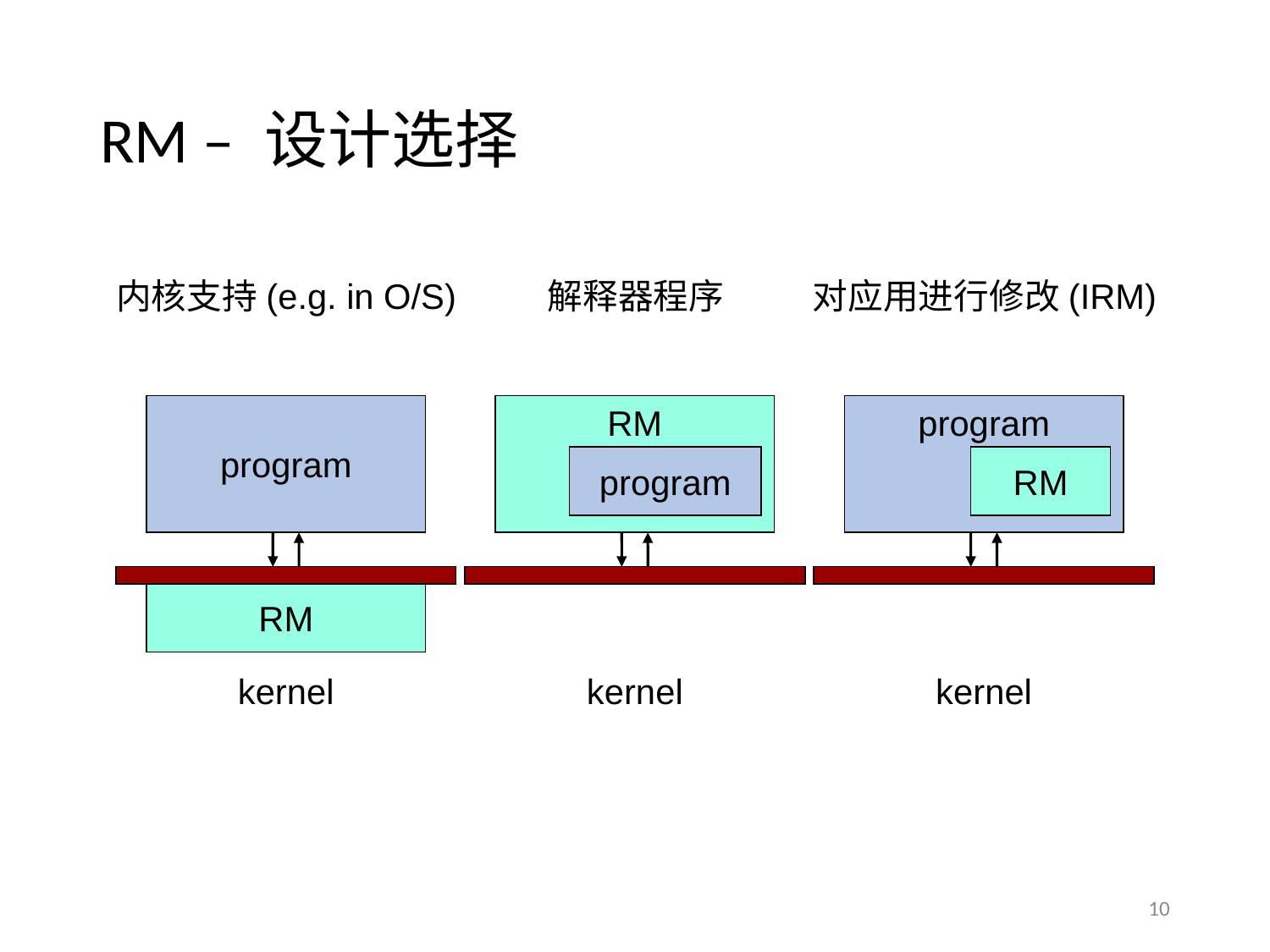

# RM – 设计选择
内核支持(e.g. in O/S)
program

RM
kernel
解释器程序
对应用进行修改(IRM)
RM

program

program
RM

kernel
kernel
10